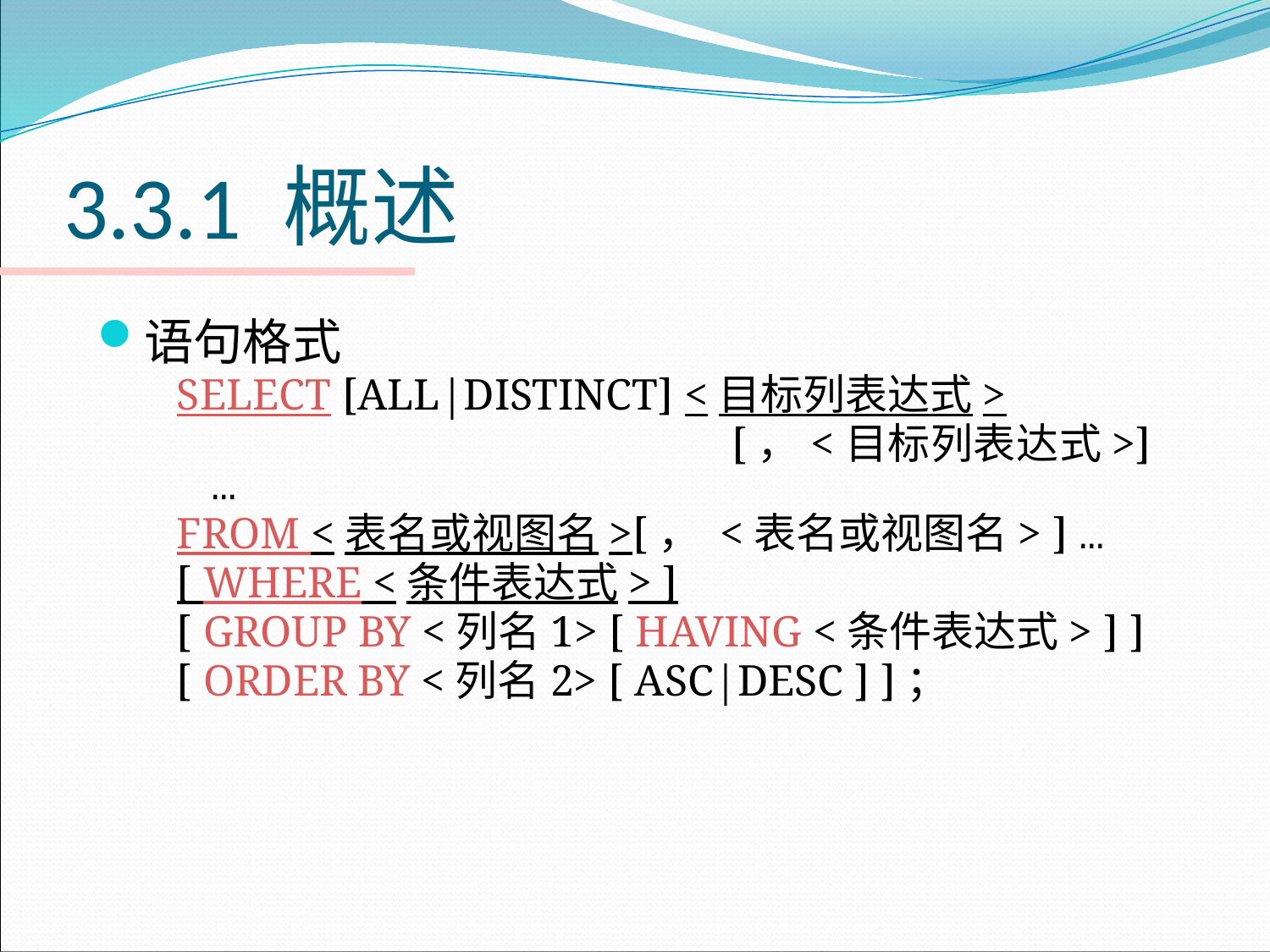

# 3.3.1 概述
语句格式
SELECT [ALL|DISTINCT] <目标列表达式>
                                                [，<目标列表达式>] …
FROM <表名或视图名>[， <表名或视图名> ] …
[ WHERE <条件表达式> ]
[ GROUP BY <列名1> [ HAVING <条件表达式> ] ]
[ ORDER BY <列名2> [ ASC|DESC ] ]；

259